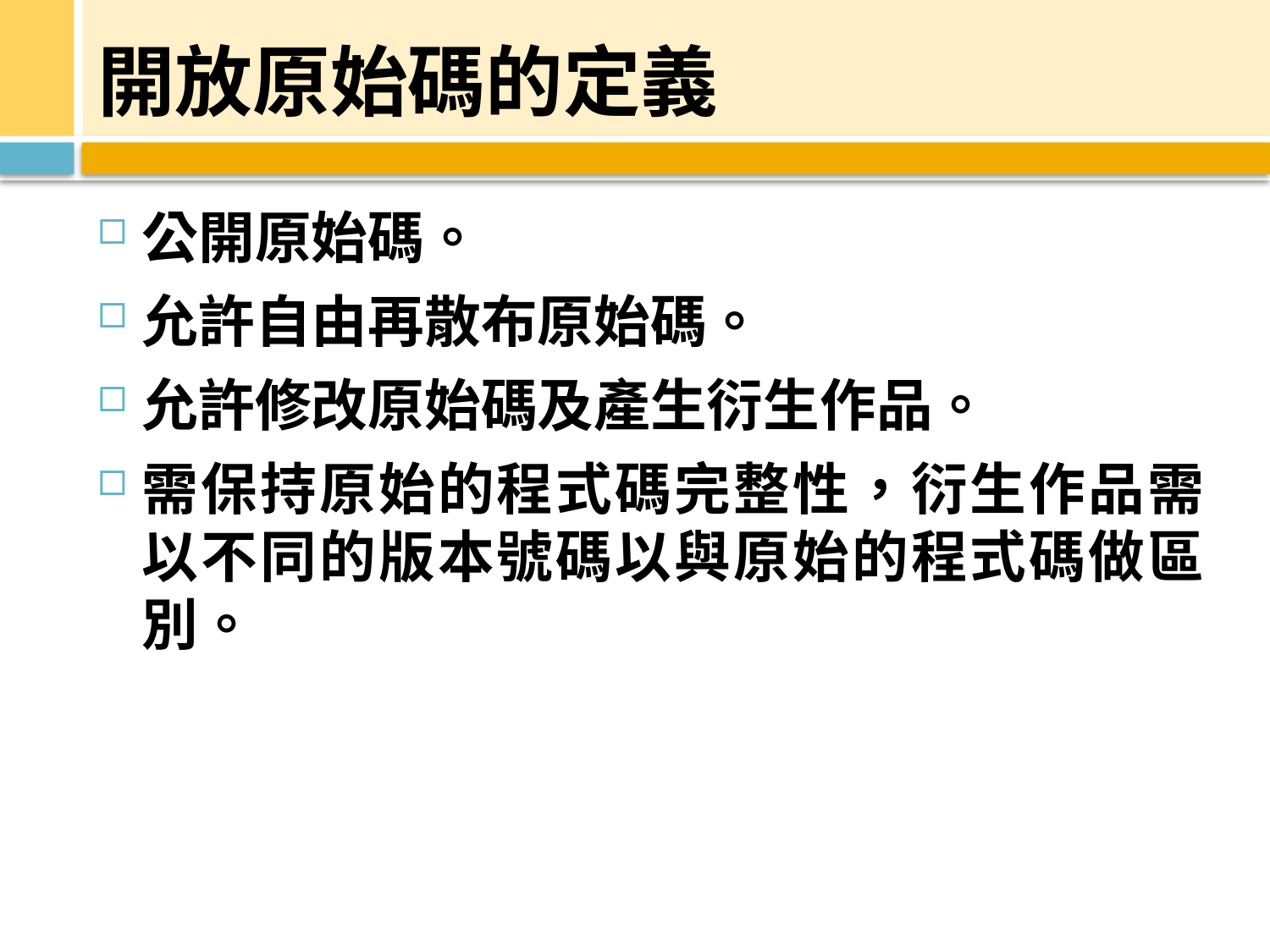

# 開放原始碼的定義
公開原始碼。
允許自由再散布原始碼。
允許修改原始碼及產生衍生作品。
需保持原始的程式碼完整性，衍生作品需以不同的版本號碼以與原始的程式碼做區別。